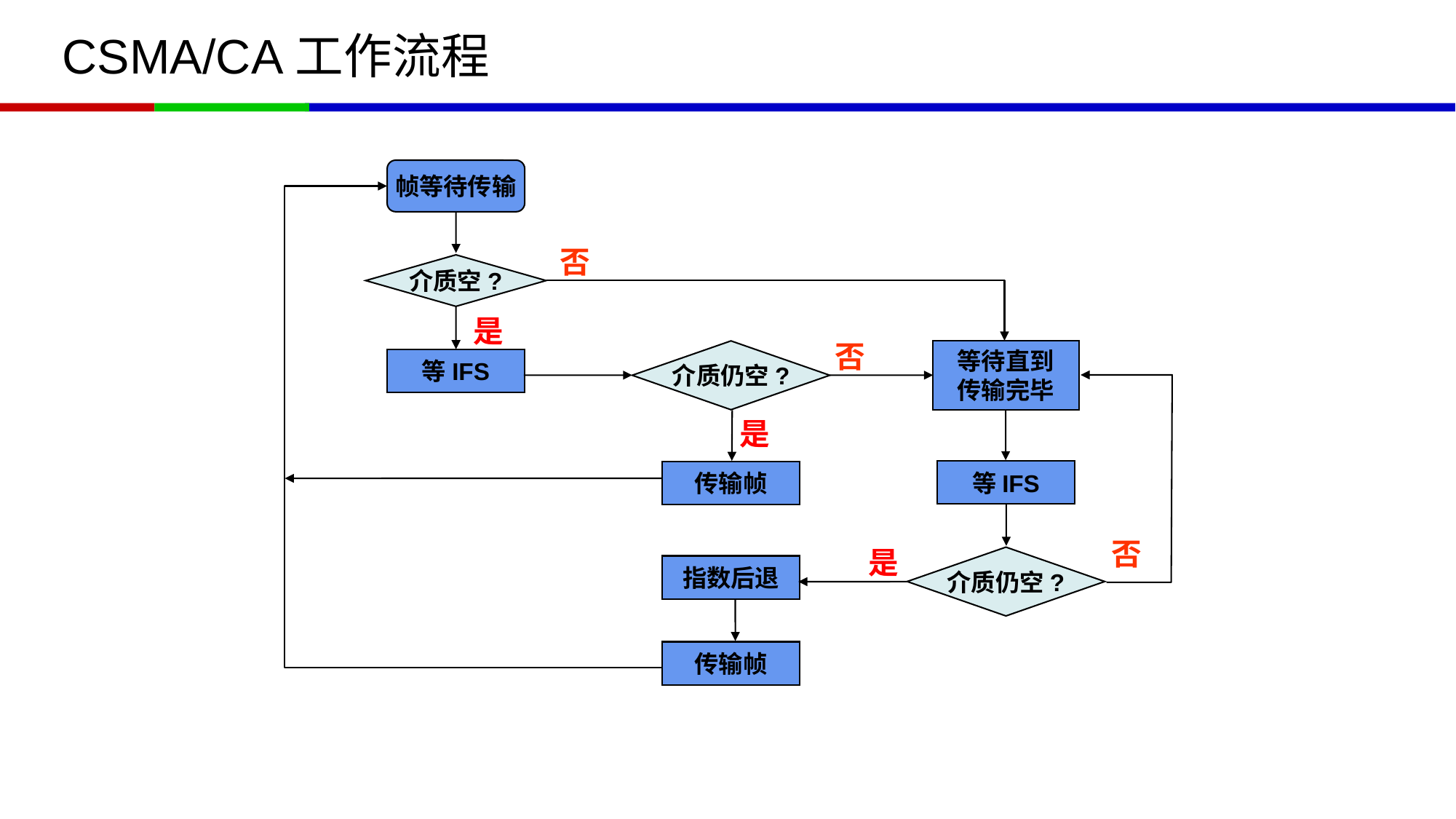

# CSMA/CA工作流程
帧等待传输

否
介质空?

是
否
介质仍空?
等待直到
传输完毕
等IFS

是

等IFS
传输帧

否
是
介质仍空?
指数后退

传输帧
169